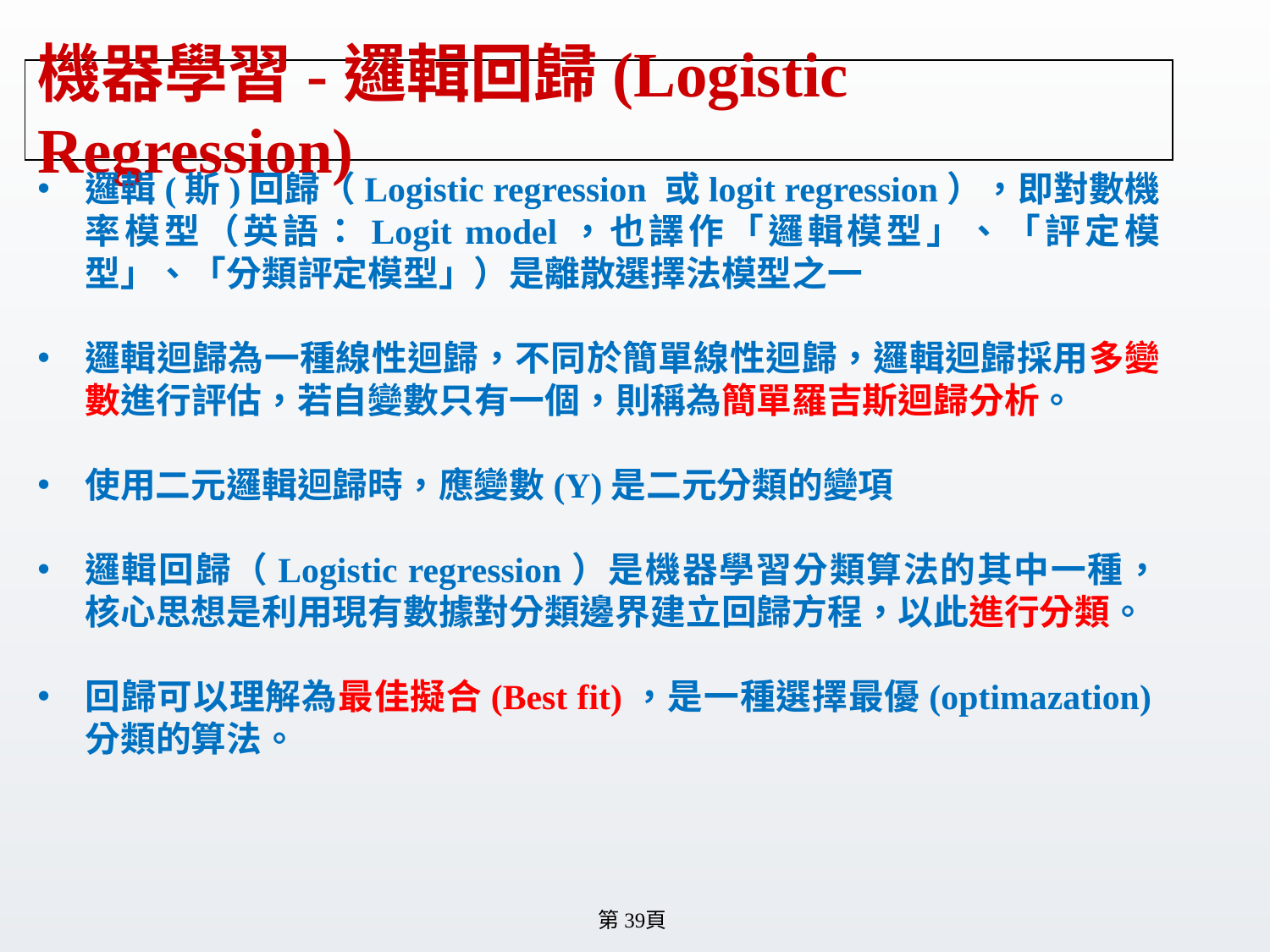

# 機器學習-邏輯回歸(Logistic Regression)
邏輯(斯)回歸（Logistic regression 或logit regression），即對數機率模型（英語：Logit model，也譯作「邏輯模型」、「評定模型」、「分類評定模型」）是離散選擇法模型之一

邏輯迴歸為一種線性迴歸，不同於簡單線性迴歸，邏輯迴歸採用多變數進行評估，若自變數只有一個，則稱為簡單羅吉斯迴歸分析。

使用二元邏輯迴歸時，應變數(Y)是二元分類的變項

邏輯回歸（Logistic regression）是機器學習分類算法的其中一種，核心思想是利用現有數據對分類邊界建立回歸方程，以此進行分類。

回歸可以理解為最佳擬合(Best fit)，是一種選擇最優(optimazation)分類的算法。